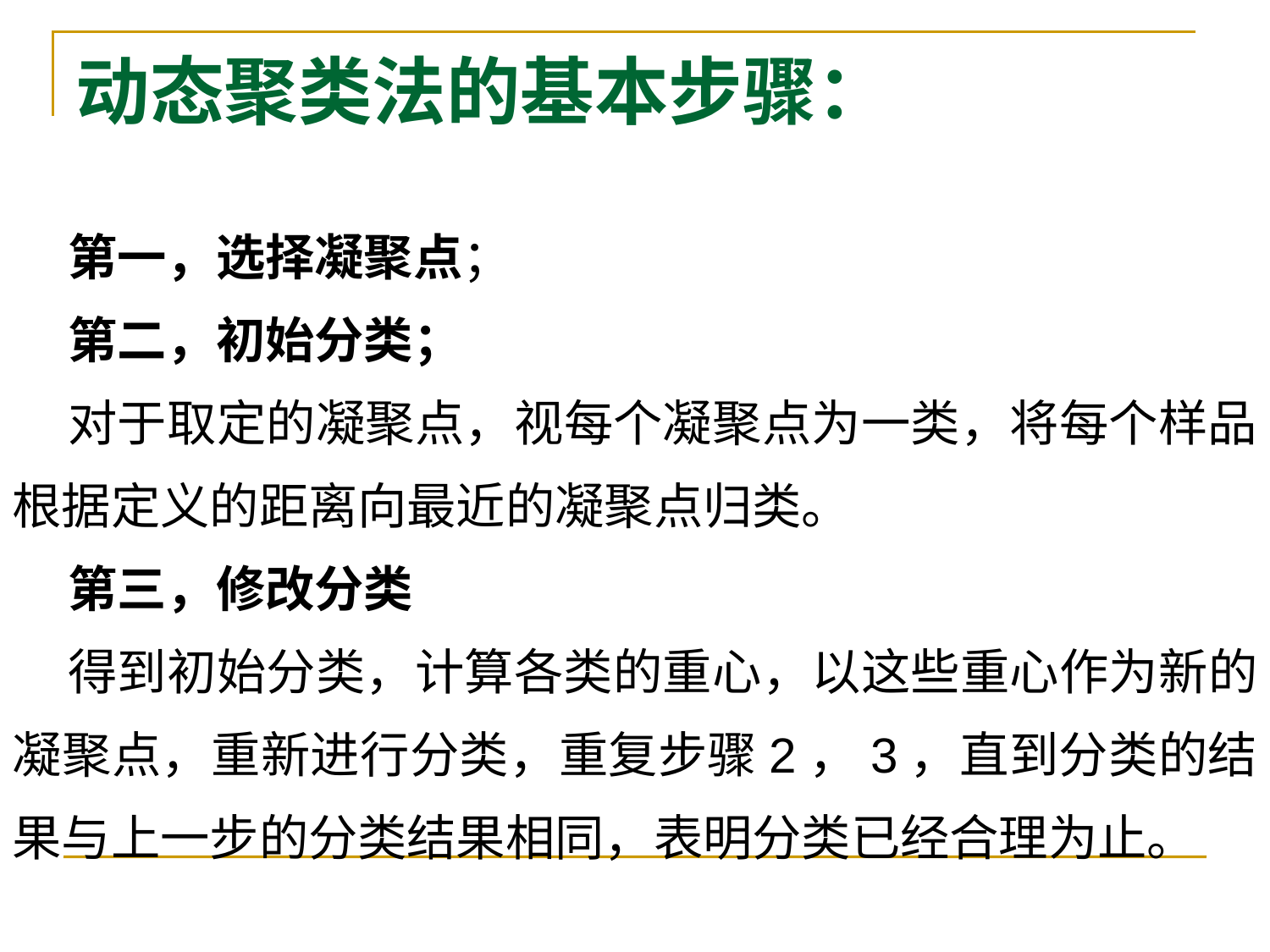

动态聚类法的基本步骤：
第一，选择凝聚点；
第二，初始分类；
对于取定的凝聚点，视每个凝聚点为一类，将每个样品根据定义的距离向最近的凝聚点归类。
第三，修改分类
得到初始分类，计算各类的重心，以这些重心作为新的凝聚点，重新进行分类，重复步骤2，3，直到分类的结果与上一步的分类结果相同，表明分类已经合理为止。